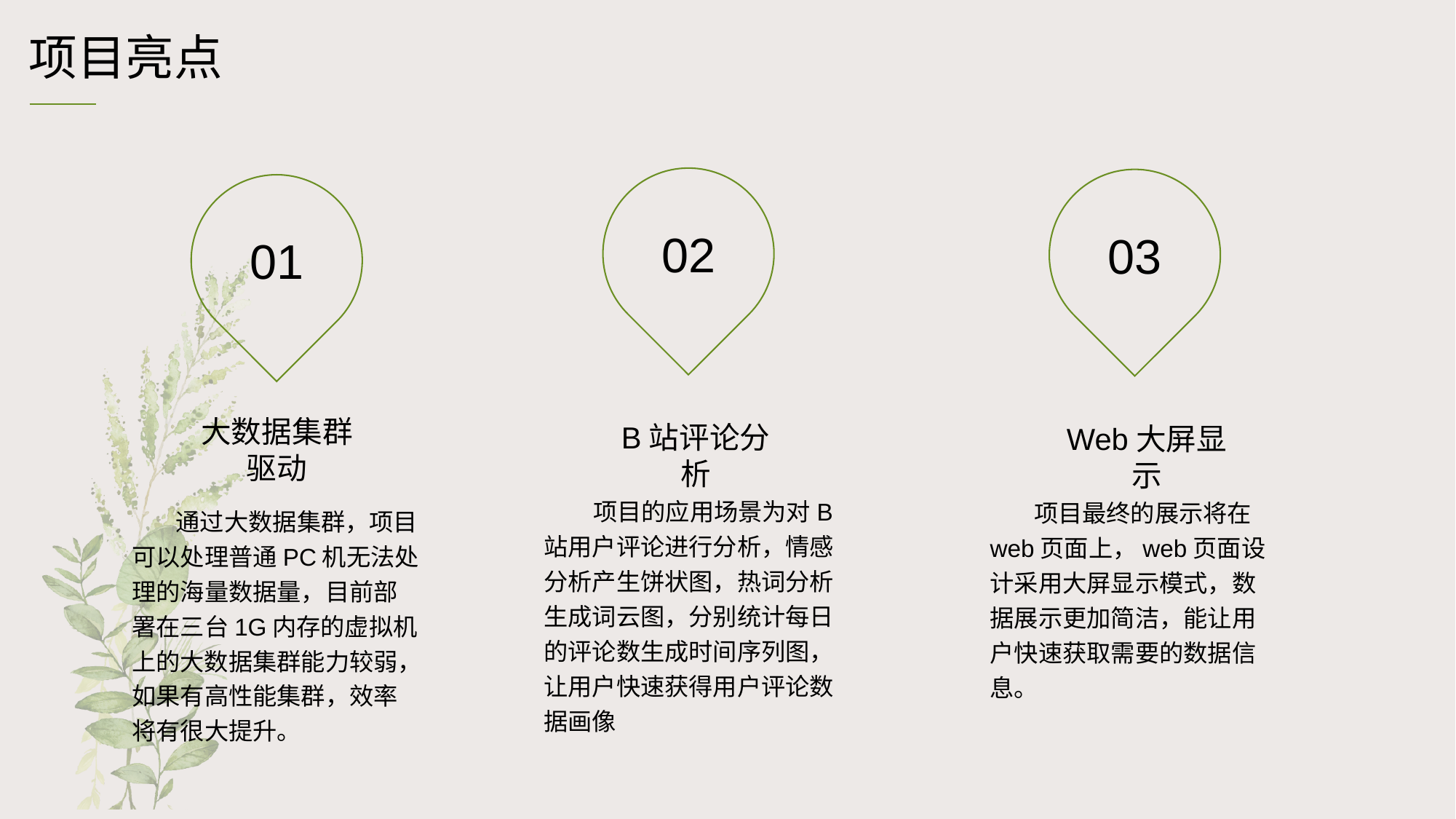

项目亮点

02
B站评论分析
        项目的应用场景为对B站用户评论进行分析，情感分析产生饼状图，热词分析生成词云图，分别统计每日的评论数生成时间序列图，让用户快速获得用户评论数据画像

03
Web大屏显示
       项目最终的展示将在web页面上，web页面设计采用大屏显示模式，数据展示更加简洁，能让用户快速获取需要的数据信息。

01
大数据集群驱动
       通过大数据集群，项目可以处理普通PC机无法处理的海量数据量，目前部署在三台1G内存的虚拟机上的大数据集群能力较弱，如果有高性能集群，效率将有很大提升。